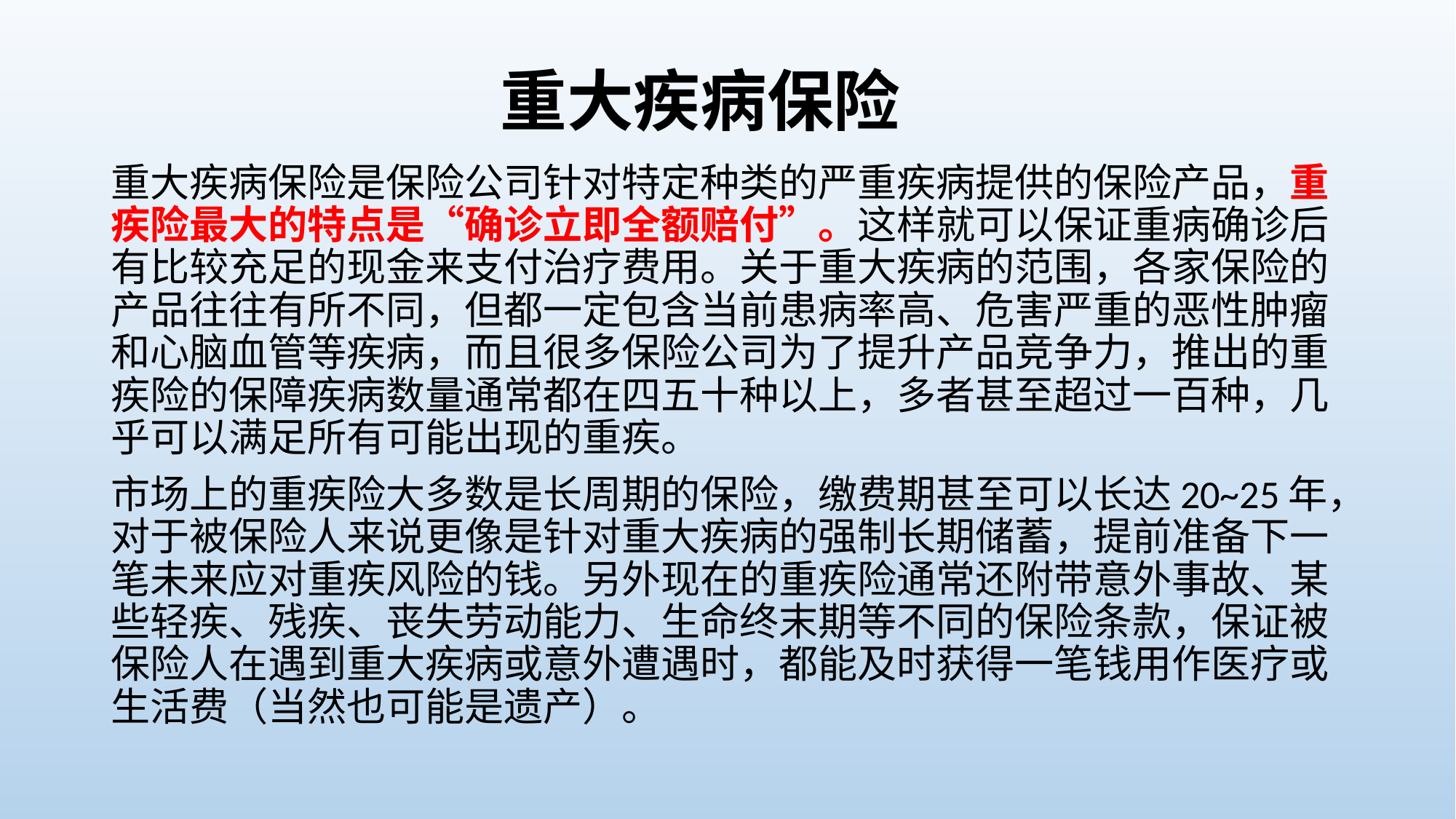

# 重大疾病保险
重大疾病保险是保险公司针对特定种类的严重疾病提供的保险产品，重疾险最大的特点是“确诊立即全额赔付”。这样就可以保证重病确诊后有比较充足的现金来支付治疗费用。关于重大疾病的范围，各家保险的产品往往有所不同，但都一定包含当前患病率高、危害严重的恶性肿瘤和心脑血管等疾病，而且很多保险公司为了提升产品竞争力，推出的重疾险的保障疾病数量通常都在四五十种以上，多者甚至超过一百种，几乎可以满足所有可能出现的重疾。
市场上的重疾险大多数是长周期的保险，缴费期甚至可以长达20~25年，对于被保险人来说更像是针对重大疾病的强制长期储蓄，提前准备下一笔未来应对重疾风险的钱。另外现在的重疾险通常还附带意外事故、某些轻疾、残疾、丧失劳动能力、生命终末期等不同的保险条款，保证被保险人在遇到重大疾病或意外遭遇时，都能及时获得一笔钱用作医疗或生活费（当然也可能是遗产）。